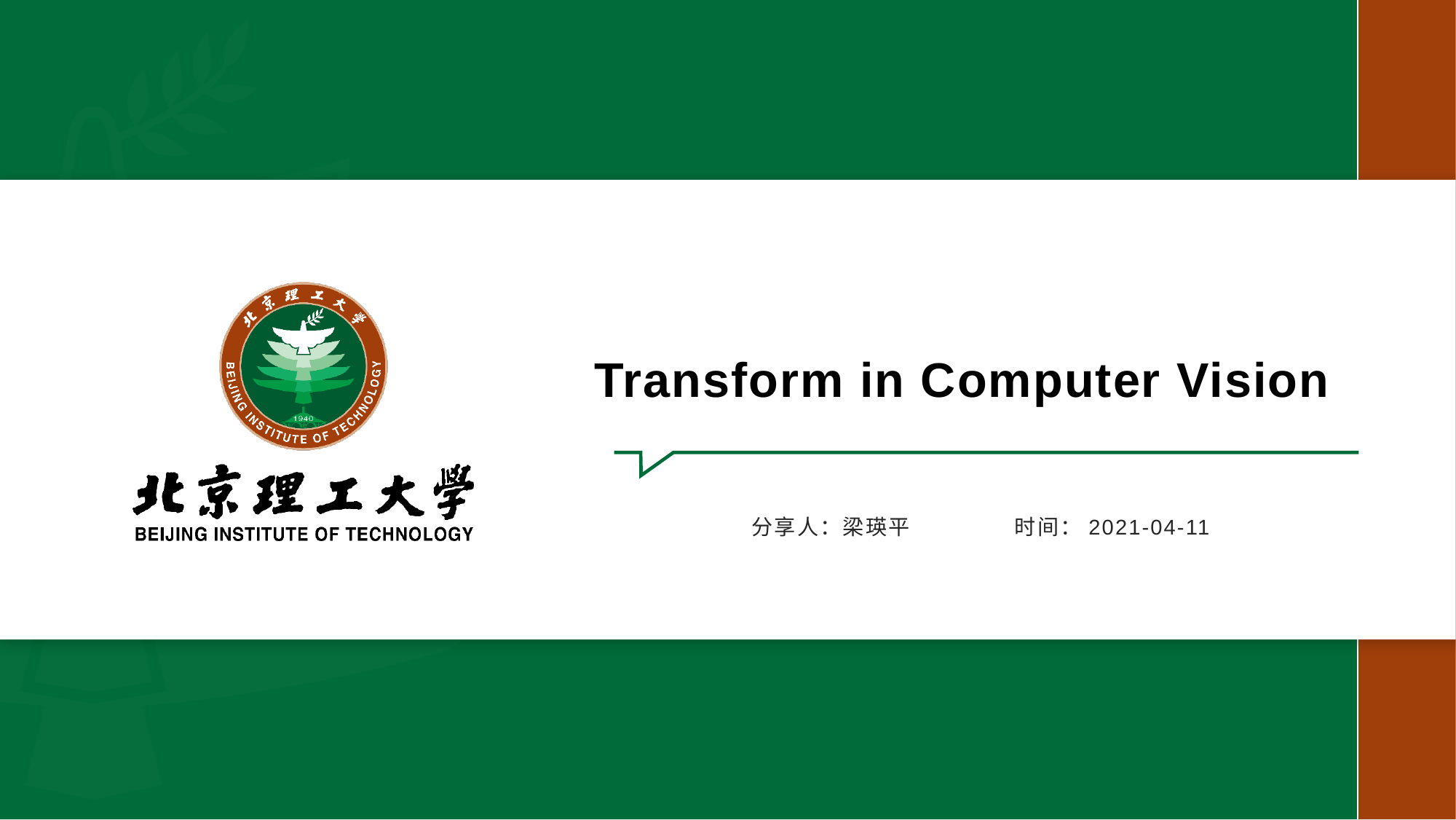

# Transform in Computer Vision
分享人：梁瑛平　             时间：2021-04-11